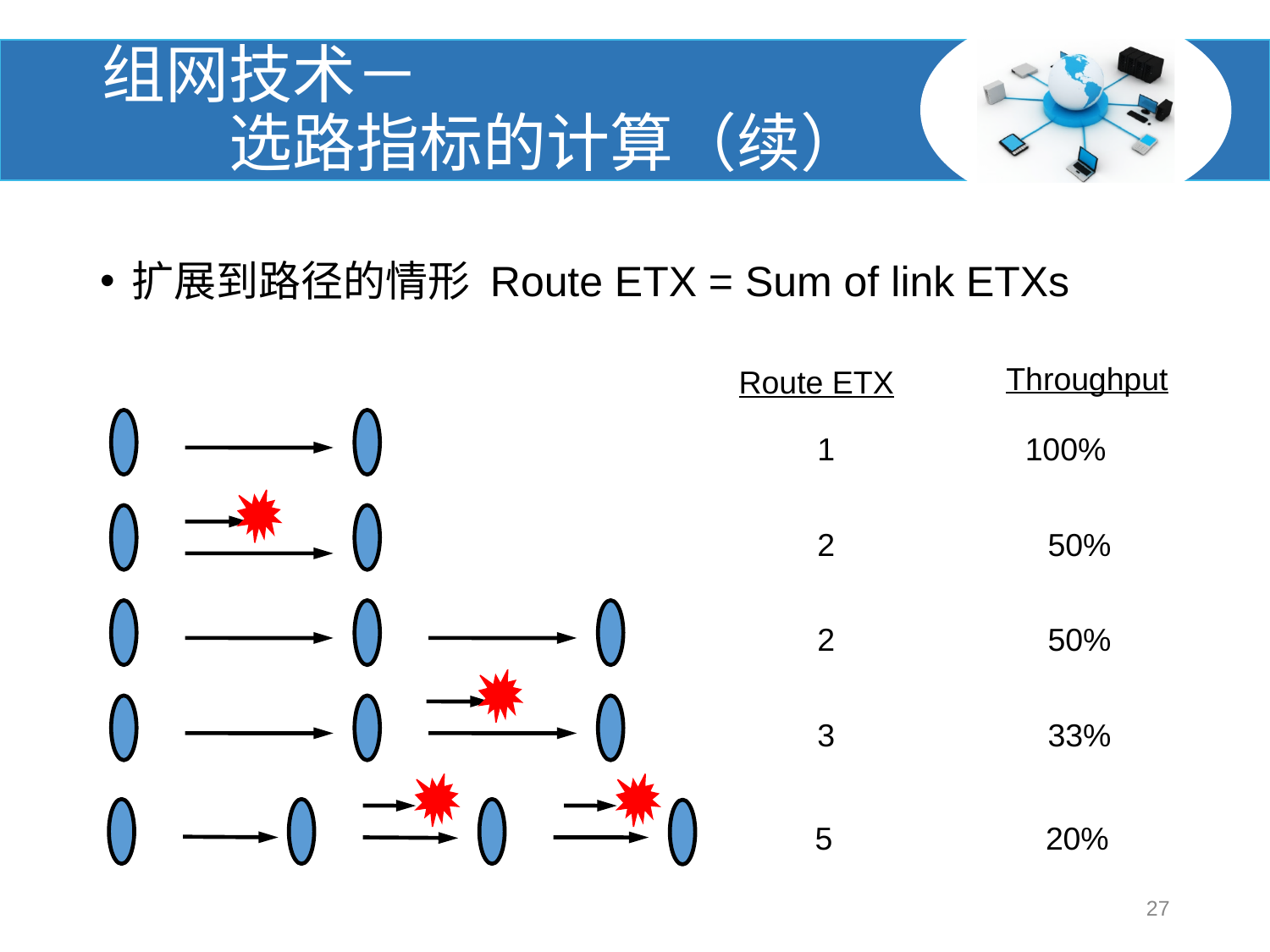

# 组网技术－ 选路指标的计算（续）
扩展到路径的情形 Route ETX = Sum of link ETXs

Throughput
Route ETX

1
100%

2
50%

2
50%

3
33%

5
20%

27